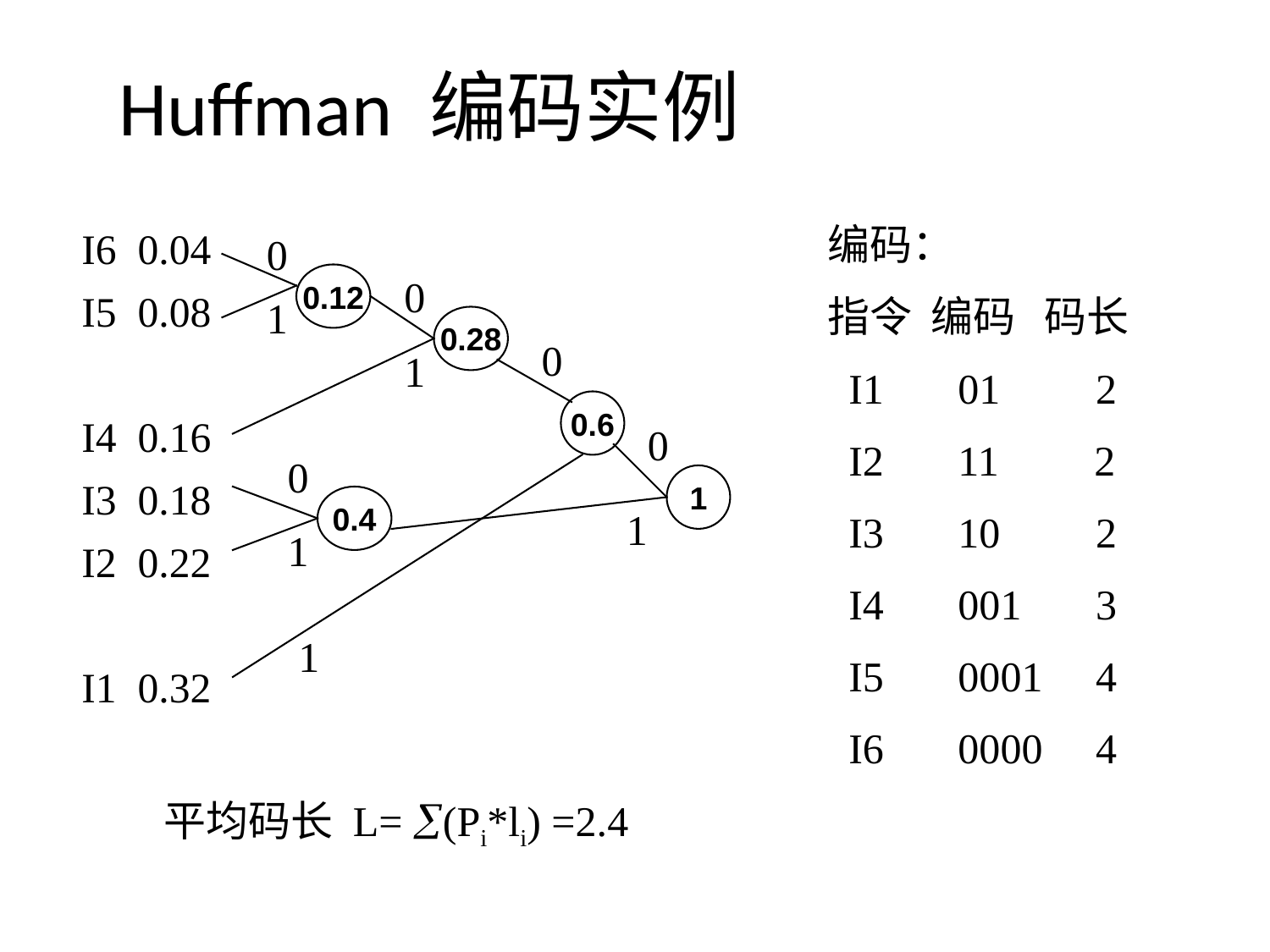

# Huffman 编码实例
编码：
指令  编码   码长
  I1       01         2
  I2       11         2
  I3       10         2
  I4       001       3
  I5       0001     4
  I6       0000     4
I6  0.04
I5  0.08

I4  0.16
I3  0.18
I2  0.22

I1  0.32
0

0.12
0

1

0.28
0

1

0.6
0
0

1

0.4

1

1
1
平均码长 L= ∑(Pi*li) =2.4